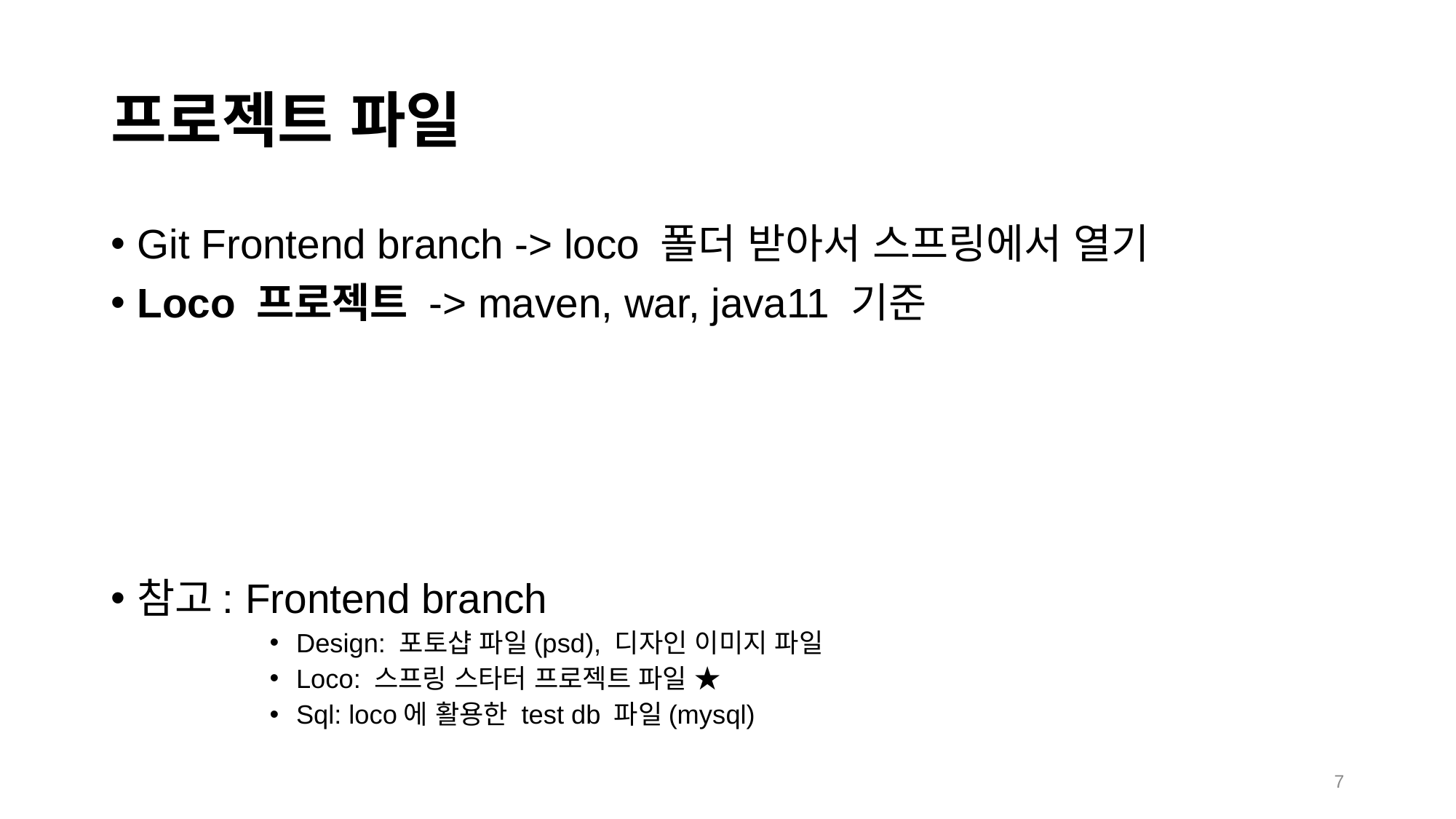

# 프로젝트 파일
Git Frontend branch -> loco 폴더 받아서 스프링에서 열기
Loco 프로젝트 -> maven, war, java11 기준

참고: Frontend branch
Design: 포토샵 파일(psd), 디자인 이미지 파일
Loco: 스프링 스타터 프로젝트 파일 ★
Sql: loco에 활용한 test db 파일(mysql)
7